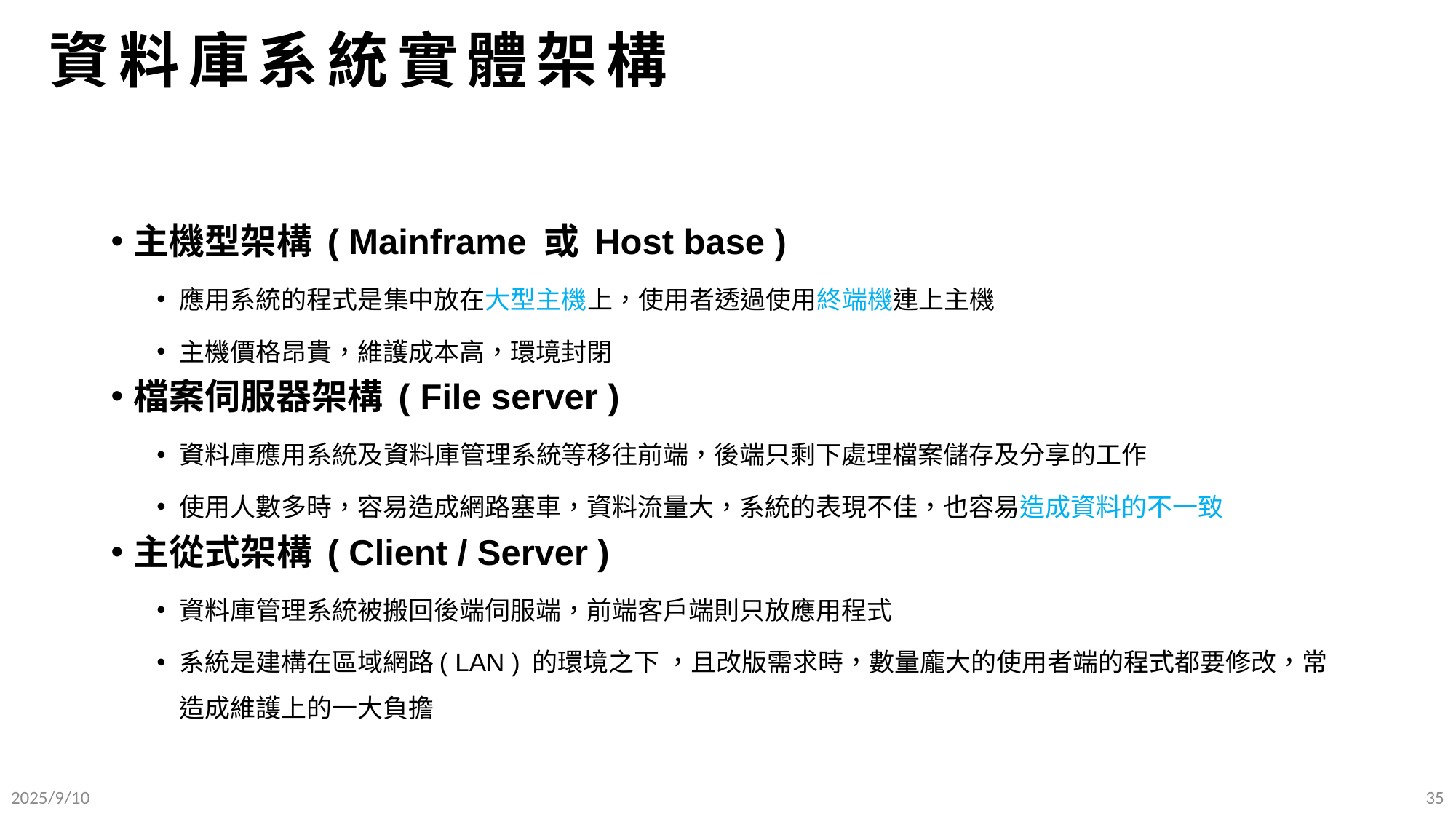

# 資料庫系統實體架構
主機型架構 ( Mainframe 或 Host base )
應用系統的程式是集中放在大型主機上，使用者透過使用終端機連上主機
主機價格昂貴，維護成本高，環境封閉
檔案伺服器架構 ( File server )
資料庫應用系統及資料庫管理系統等移往前端，後端只剩下處理檔案儲存及分享的工作
使用人數多時，容易造成網路塞車，資料流量大，系統的表現不佳，也容易造成資料的不一致
主從式架構 ( Client / Server )
資料庫管理系統被搬回後端伺服端，前端客戶端則只放應用程式
系統是建構在區域網路( LAN ) 的環境之下 ，且改版需求時，數量龐大的使用者端的程式都要修改，常造成維護上的一大負擔

2025/9/10
35